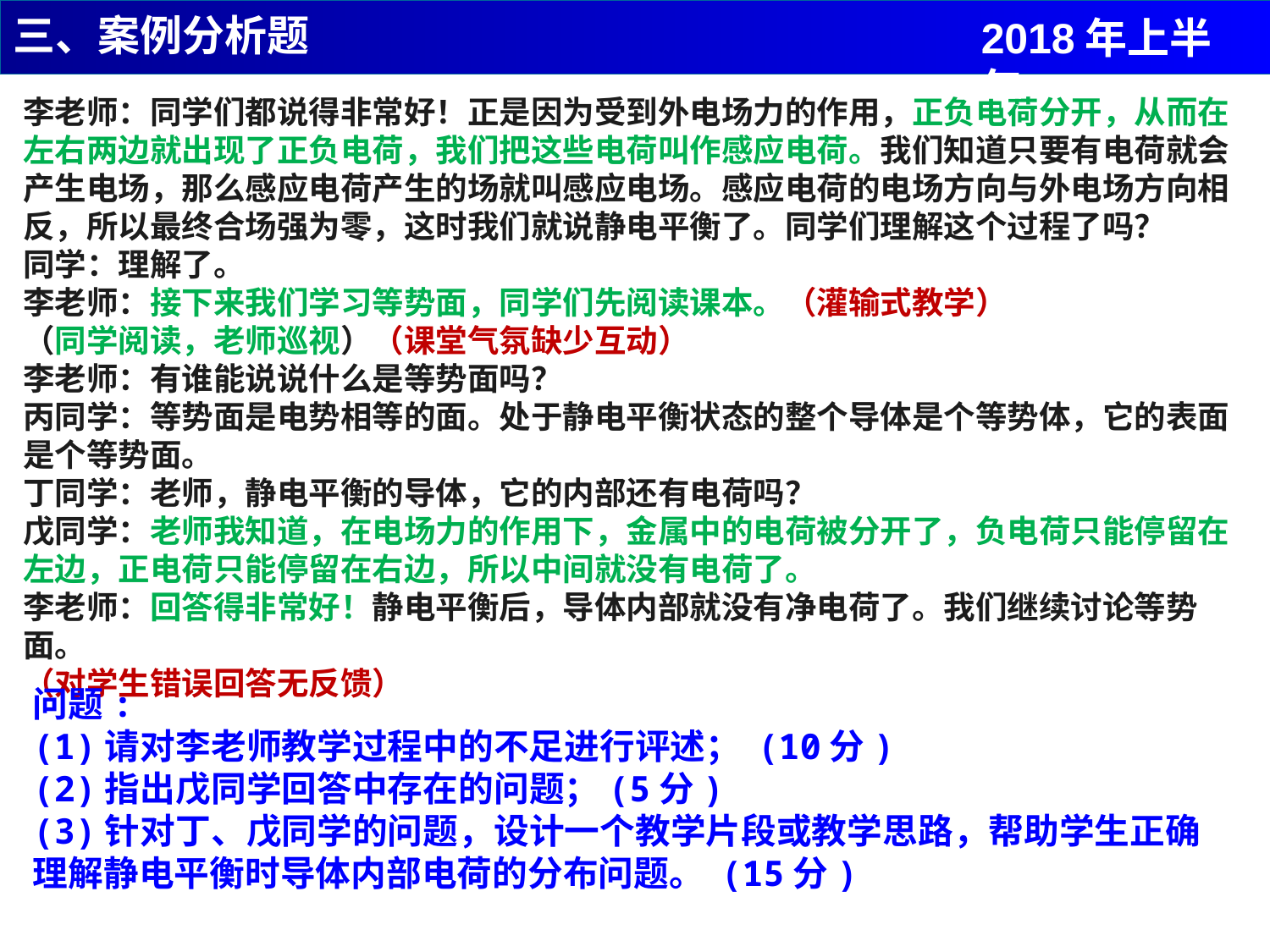

三、案例分析题
2018年上半年
李老师：同学们都说得非常好！正是因为受到外电场力的作用，正负电荷分开，从而在左右两边就出现了正负电荷，我们把这些电荷叫作感应电荷。我们知道只要有电荷就会产生电场，那么感应电荷产生的场就叫感应电场。感应电荷的电场方向与外电场方向相反，所以最终合场强为零，这时我们就说静电平衡了。同学们理解这个过程了吗？
同学：理解了。
李老师：接下来我们学习等势面，同学们先阅读课本。（灌输式教学）
（同学阅读，老师巡视）（课堂气氛缺少互动）
李老师：有谁能说说什么是等势面吗？
丙同学：等势面是电势相等的面。处于静电平衡状态的整个导体是个等势体，它的表面是个等势面。
丁同学：老师，静电平衡的导体，它的内部还有电荷吗？
戊同学：老师我知道，在电场力的作用下，金属中的电荷被分开了，负电荷只能停留在左边，正电荷只能停留在右边，所以中间就没有电荷了。
李老师：回答得非常好！静电平衡后，导体内部就没有净电荷了。我们继续讨论等势面。
（对学生错误回答无反馈）
问题:
(1)请对李老师教学过程中的不足进行评述； (10分)
(2)指出戊同学回答中存在的问题；(5分)
(3)针对丁、戊同学的问题，设计一个教学片段或教学思路，帮助学生正确理解静电平衡时导体内部电荷的分布问题。 (15分)